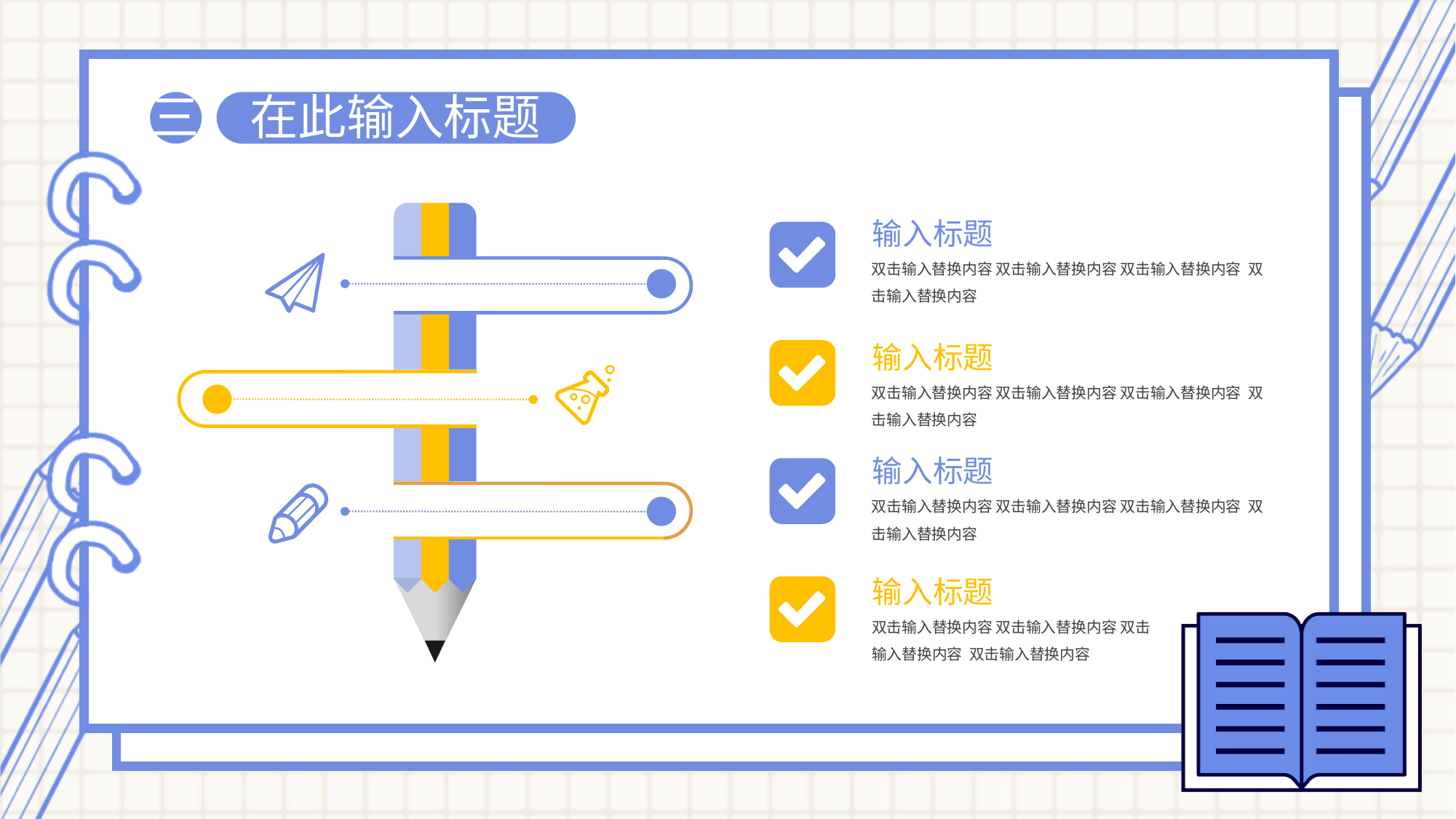

在此输入标题
三

输入标题
双击输入替换内容 双击输入替换内容 双击输入替换内容  双击输入替换内容

输入标题
双击输入替换内容 双击输入替换内容 双击输入替换内容  双击输入替换内容

输入标题
双击输入替换内容 双击输入替换内容 双击输入替换内容  双击输入替换内容

输入标题
双击输入替换内容 双击输入替换内容 双击输入替换内容  双击输入替换内容